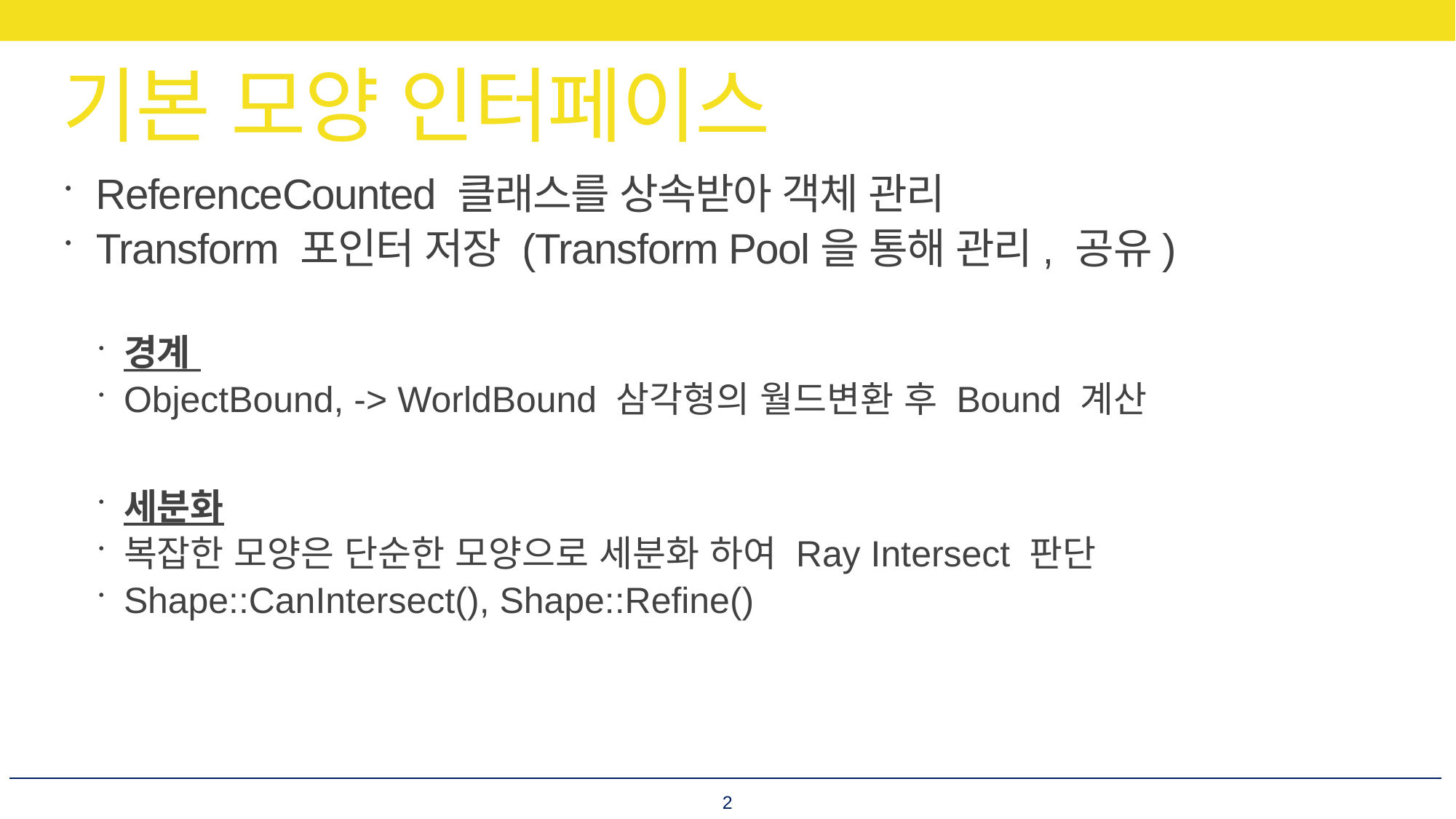

# 기본 모양 인터페이스
ReferenceCounted 클래스를 상속받아 객체 관리
Transform 포인터 저장 (Transform Pool을 통해 관리, 공유)

경계
ObjectBound, -> WorldBound 삼각형의 월드변환 후 Bound 계산

세분화
복잡한 모양은 단순한 모양으로 세분화 하여 Ray Intersect 판단
Shape::CanIntersect(), Shape::Refine()

2